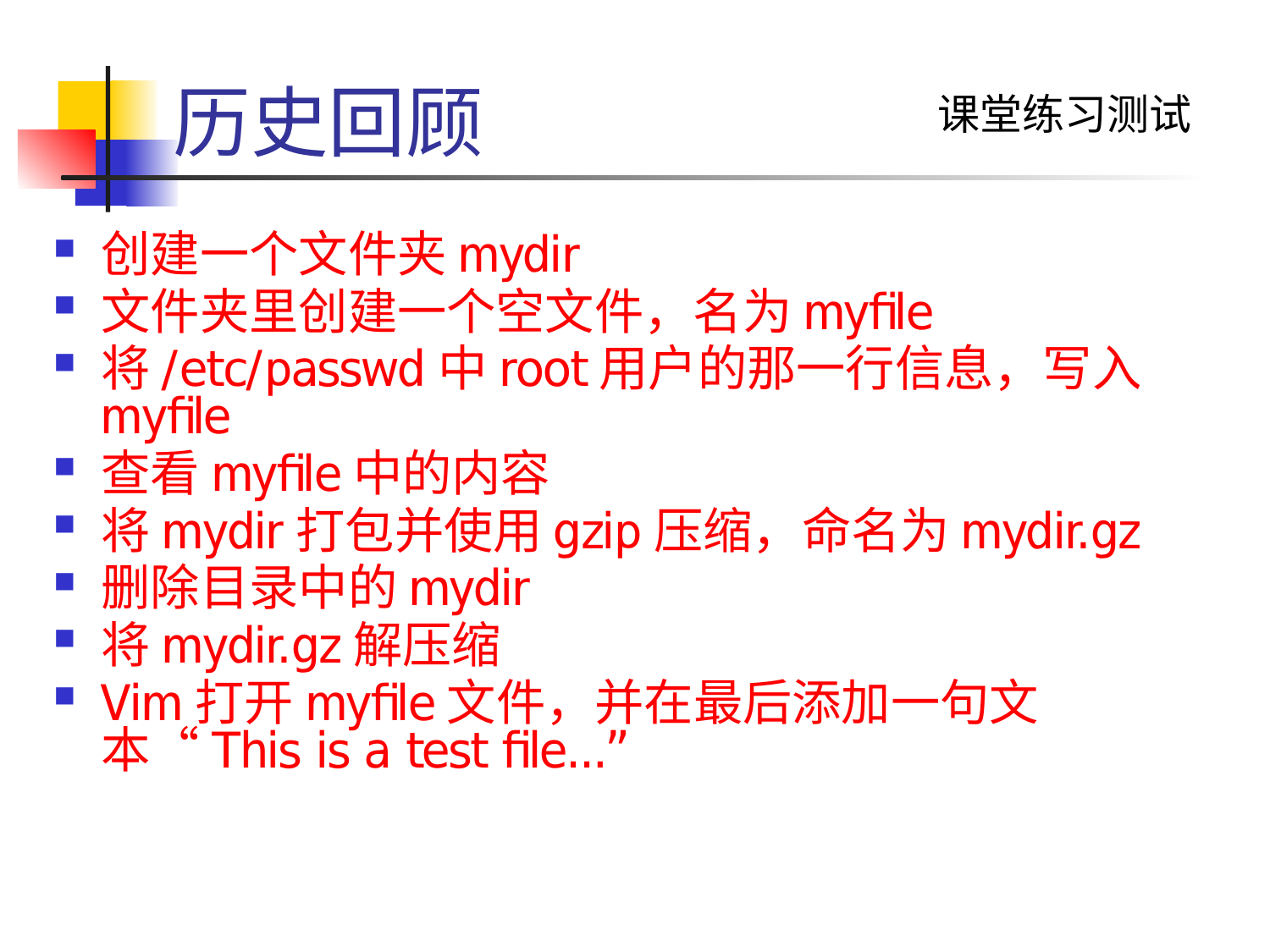

# 历史回顾
课堂练习测试
创建一个文件夹mydir
文件夹里创建一个空文件，名为myfile
将/etc/passwd中root用户的那一行信息，写入myfile
查看myfile中的内容
将mydir打包并使用gzip压缩，命名为mydir.gz
删除目录中的mydir
将mydir.gz解压缩
Vim打开myfile文件，并在最后添加一句文本“This is a test file…”